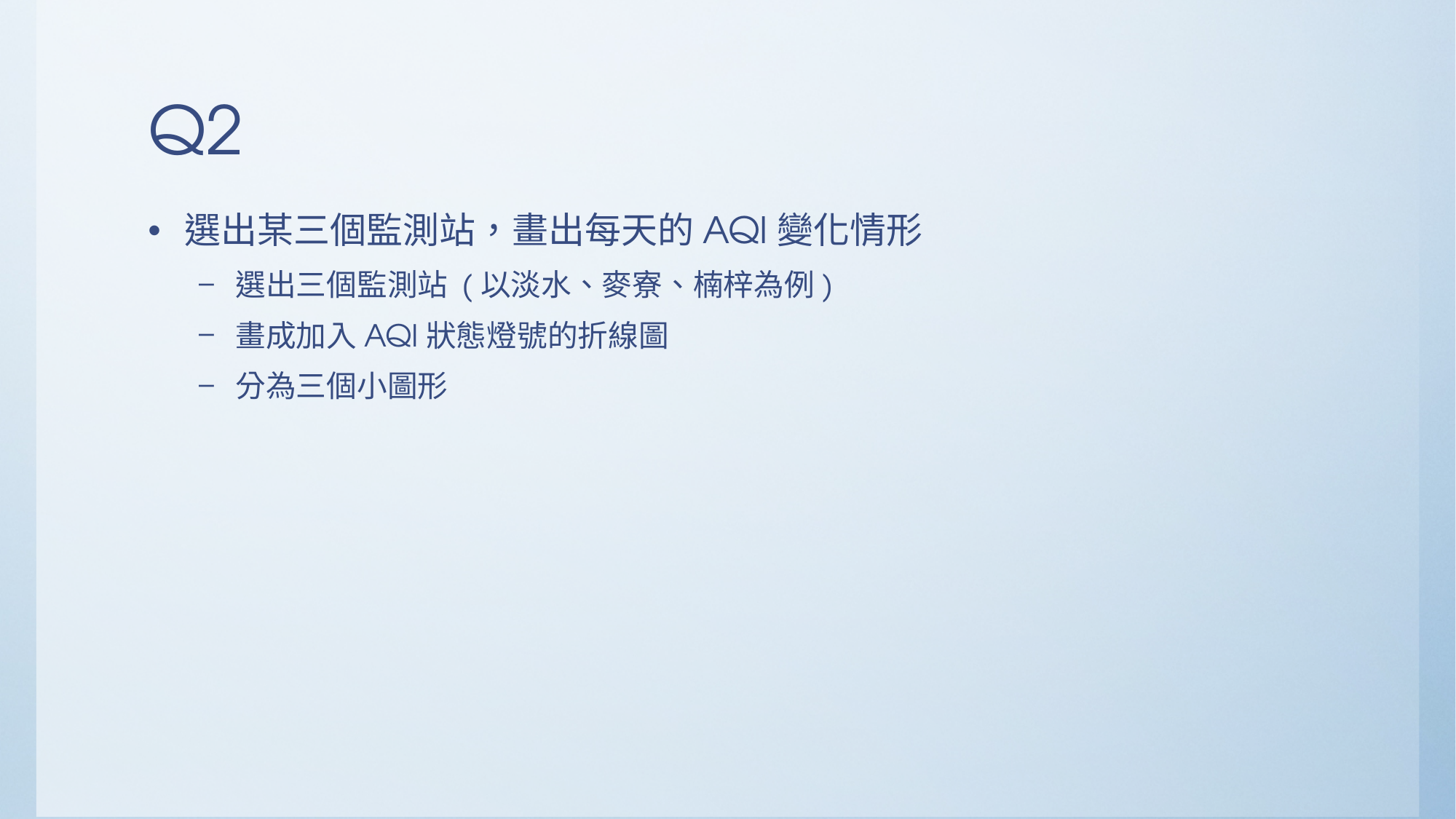

# Q2
選出某三個監測站，畫出每天的AQI變化情形
選出三個監測站 (以淡水、麥寮、楠梓為例)
畫成加入AQI狀態燈號的折線圖
分為三個小圖形